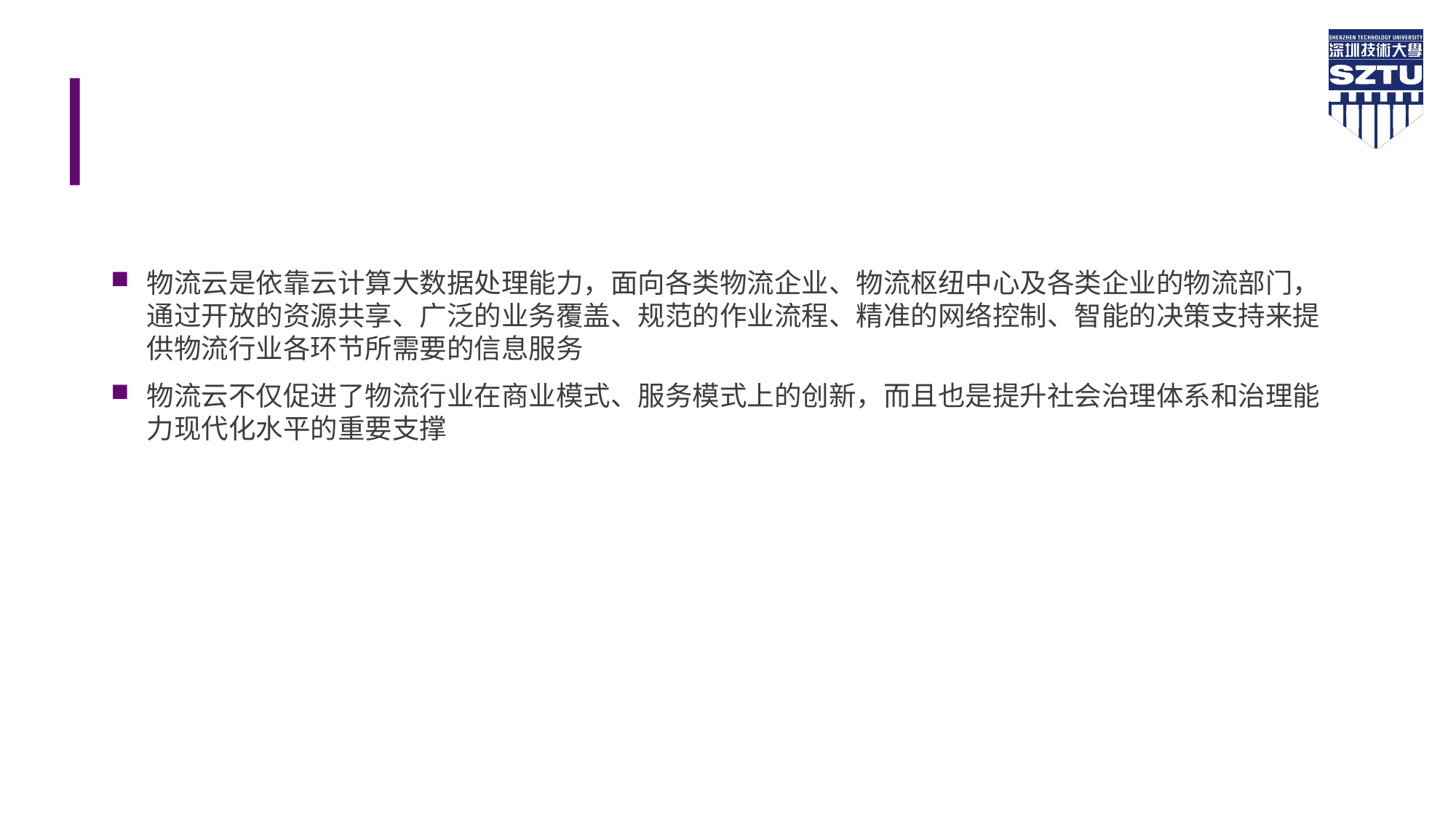

#
物流云是依靠云计算大数据处理能力，面向各类物流企业、物流枢纽中心及各类企业的物流部门，通过开放的资源共享、广泛的业务覆盖、规范的作业流程、精准的网络控制、智能的决策支持来提供物流行业各环节所需要的信息服务
物流云不仅促进了物流行业在商业模式、服务模式上的创新，而且也是提升社会治理体系和治理能力现代化水平的重要支撑